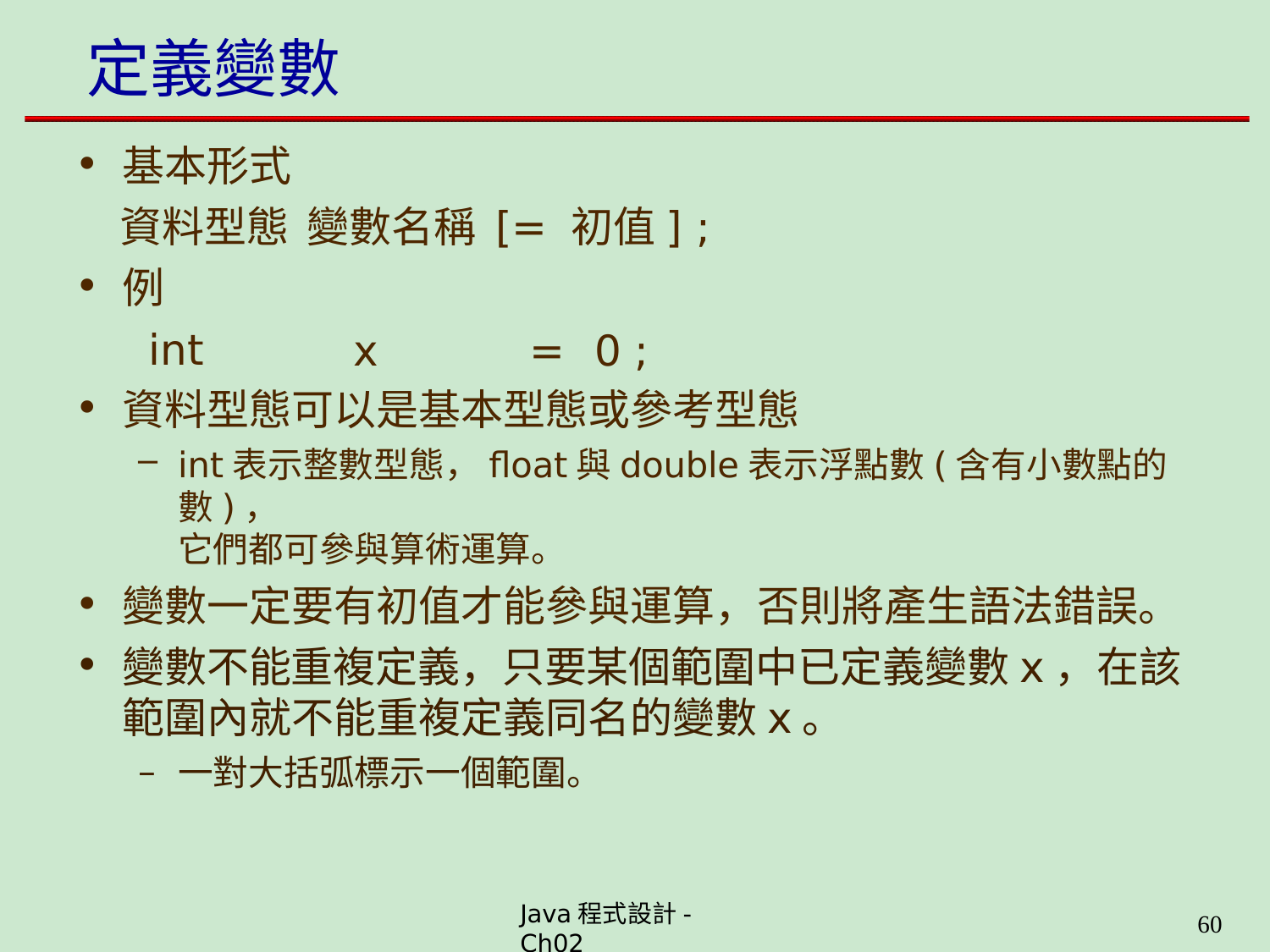

# 定義變數
基本形式
資料型態 變數名稱 [= 初值] ;
例
int
x	=	0 ;
資料型態可以是基本型態或參考型態
int表示整數型態，float與double表示浮點數(含有小數點的數)，
它們都可參與算術運算。
變數一定要有初值才能參與運算，否則將產生語法錯誤。
變數不能重複定義，只要某個範圍中已定義變數x，在該
範圍內就不能重複定義同名的變數x。
一對大括弧標示一個範圍。
Java程式設計-Ch02
60